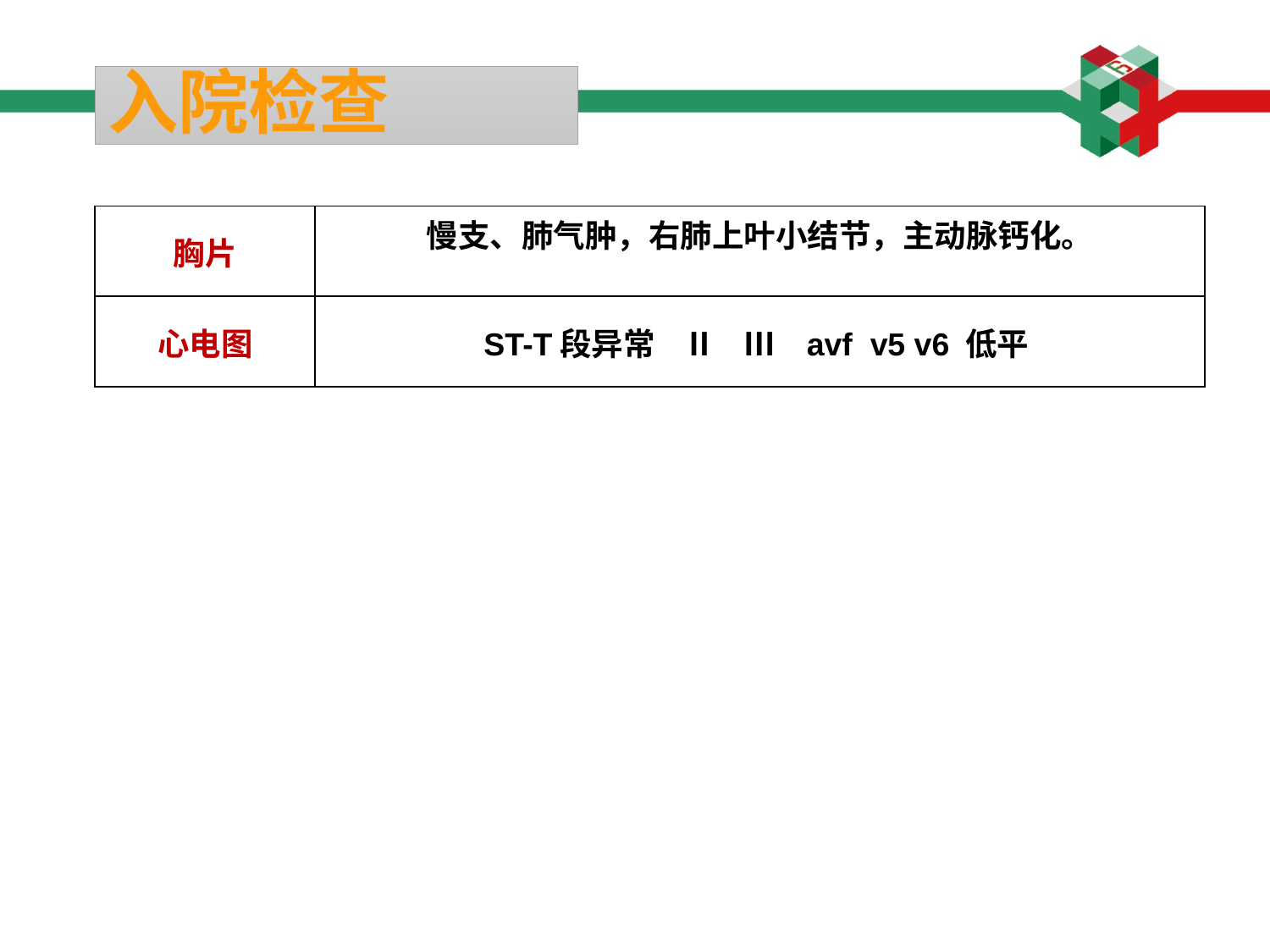

# 入院检查
| 胸片 | 慢支、肺气肿，右肺上叶小结节，主动脉钙化。 |
| --- | --- |
| 心电图 | ST-T段异常 Ⅱ Ⅲ avf v5 v6 低平 |